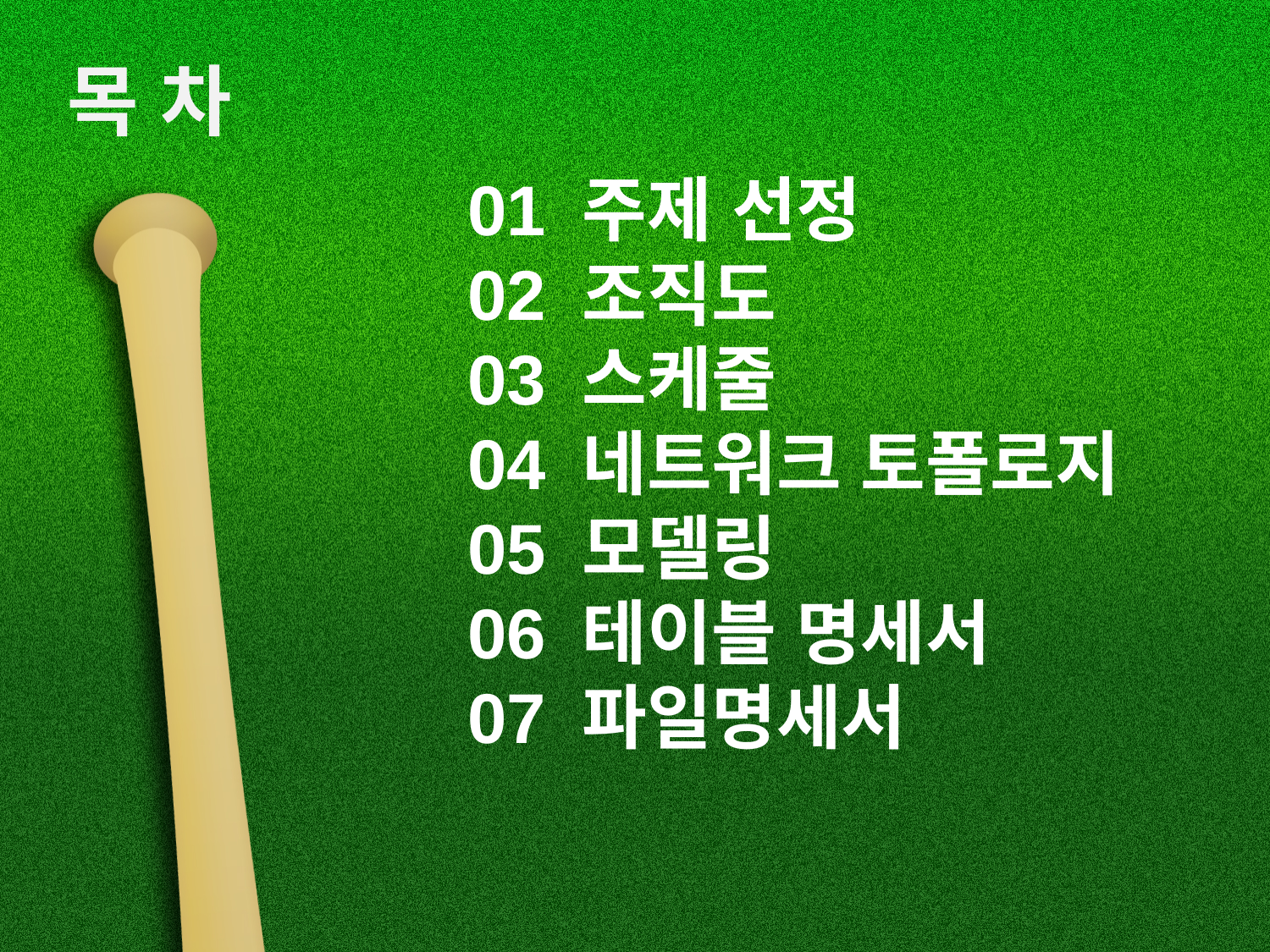

목 차
01 주제 선정
02 조직도
03 스케줄
04 네트워크 토폴로지
05 모델링
06 테이블 명세서
07 파일명세서